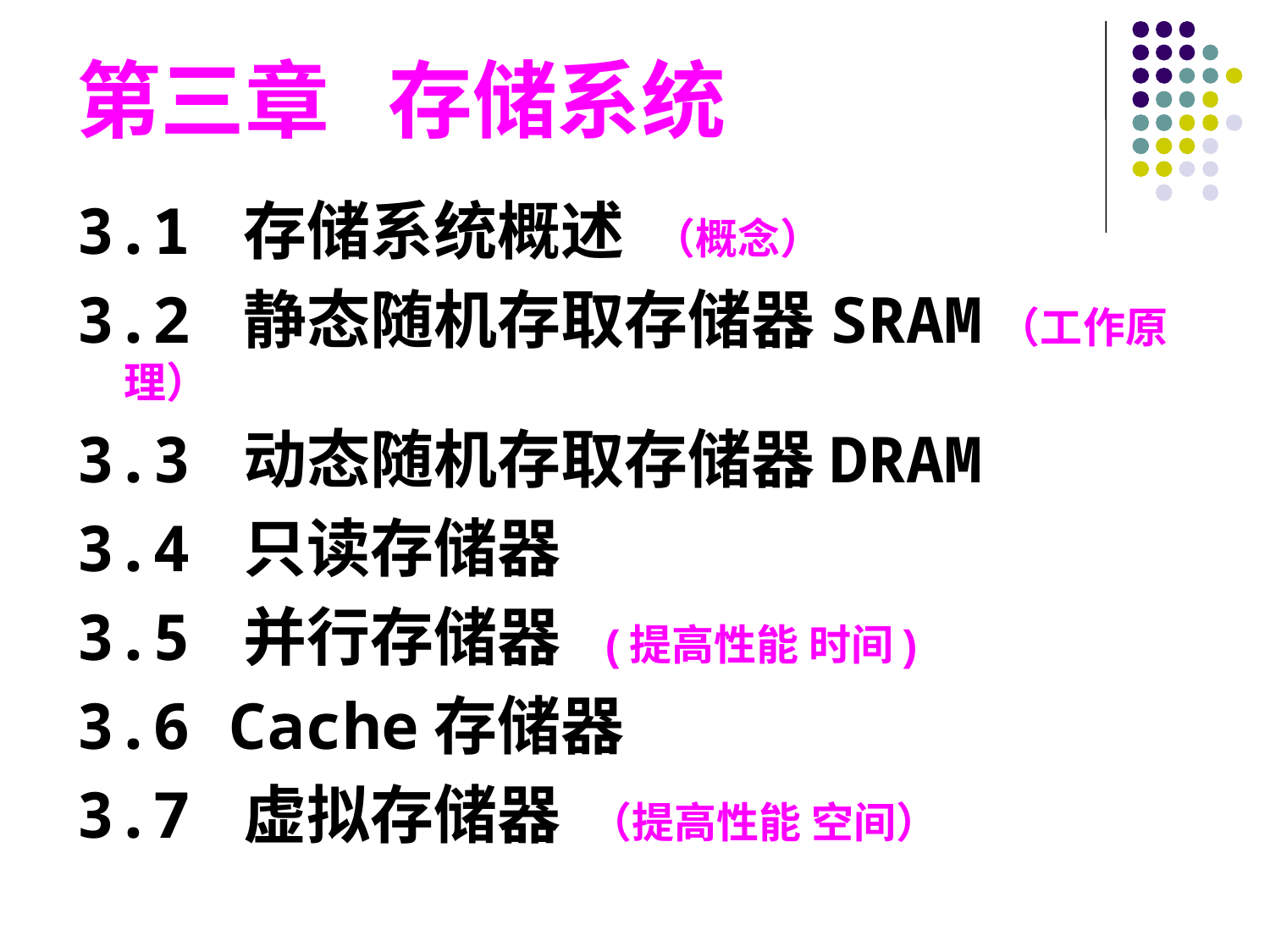

第三章   存储系统
3.1 存储系统概述  （概念）
3.2 静态随机存取存储器SRAM（工作原理）
3.3 动态随机存取存储器DRAM
3.4 只读存储器
3.5 并行存储器  (提高性能 时间)
3.6 Cache存储器
3.7 虚拟存储器  （提高性能 空间）

# 2